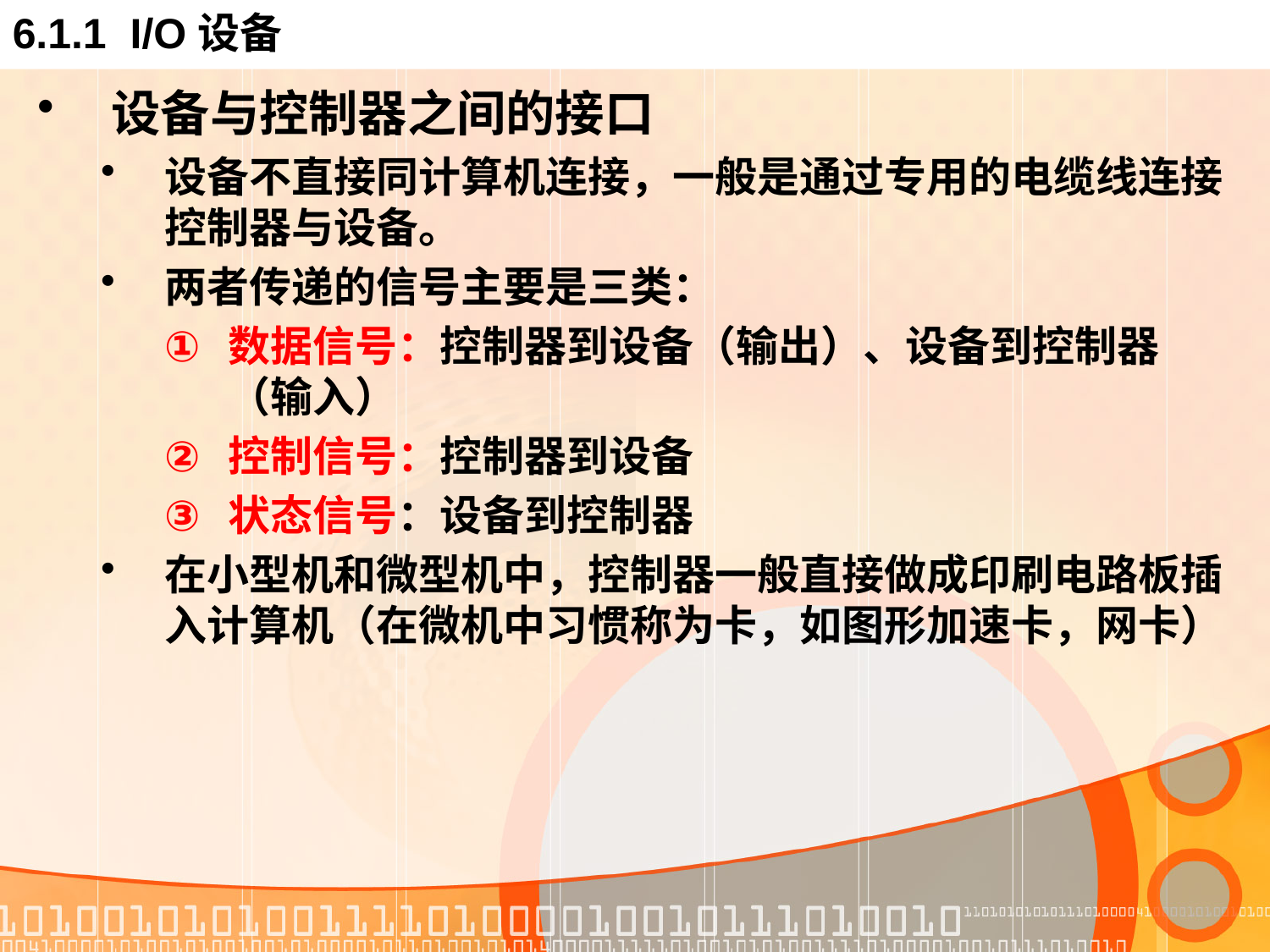

# 6.1.1  I/O设备
设备与控制器之间的接口
设备不直接同计算机连接，一般是通过专用的电缆线连接控制器与设备。
两者传递的信号主要是三类：
数据信号：控制器到设备（输出）、设备到控制器（输入）
控制信号：控制器到设备
状态信号：设备到控制器
在小型机和微型机中，控制器一般直接做成印刷电路板插入计算机（在微机中习惯称为卡，如图形加速卡，网卡）